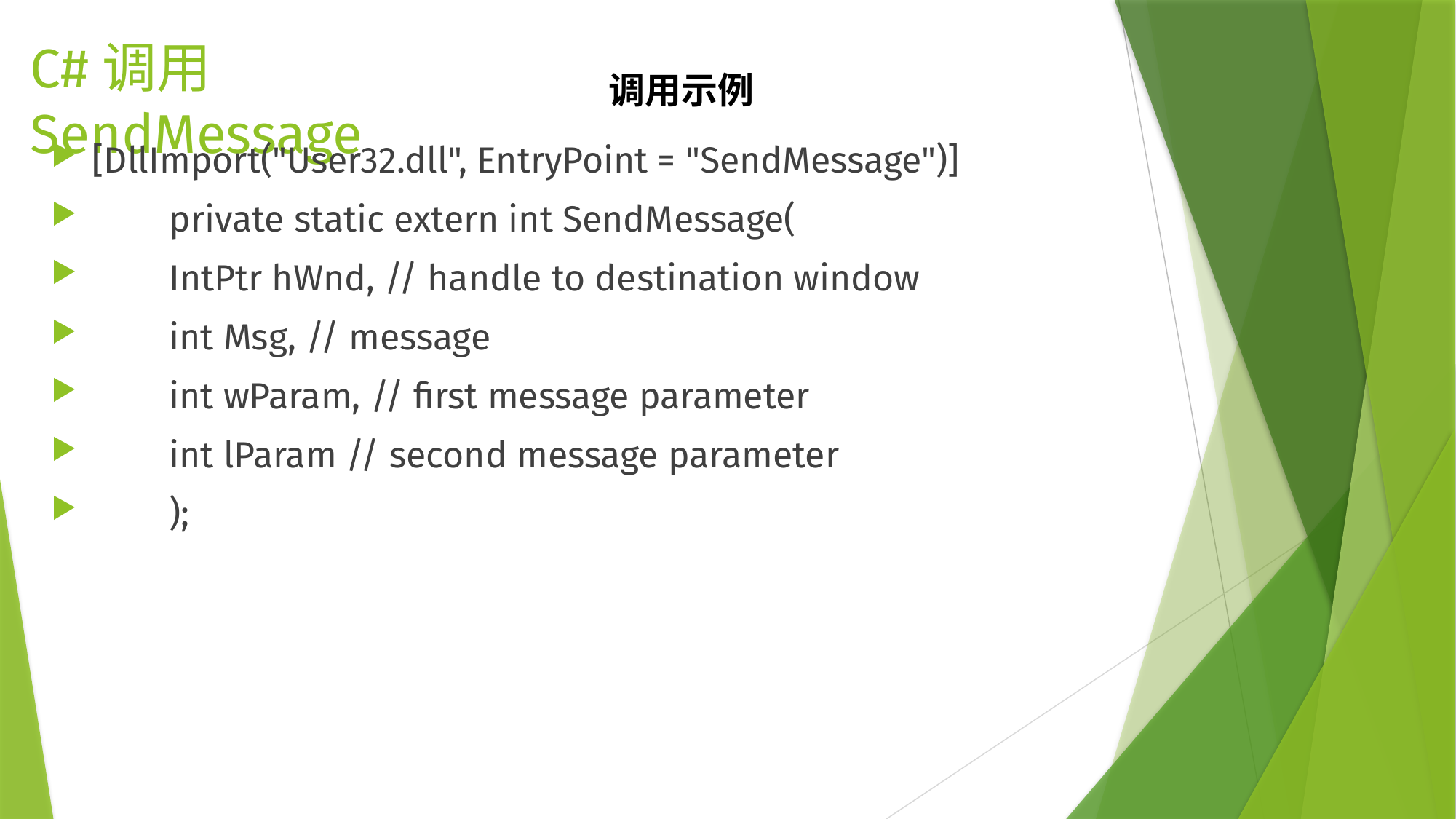

# C#调用SendMessage
调用示例
[DllImport("User32.dll", EntryPoint = "SendMessage")]
        private static extern int SendMessage(
        IntPtr hWnd, // handle to destination window
        int Msg, // message
        int wParam, // first message parameter
        int lParam // second message parameter
        );